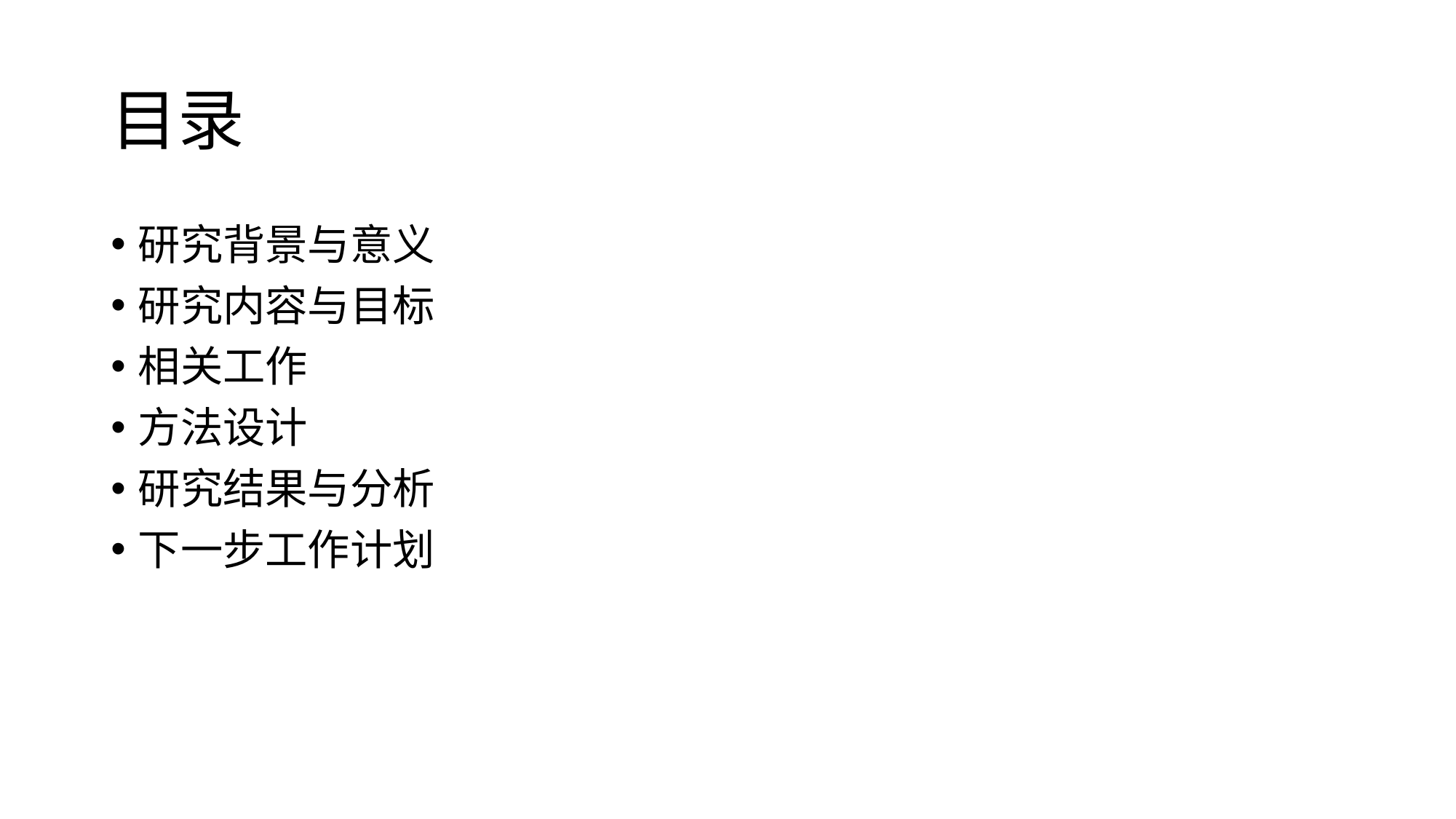

# 目录
研究背景与意义
研究内容与目标
相关工作
方法设计
研究结果与分析
下一步工作计划